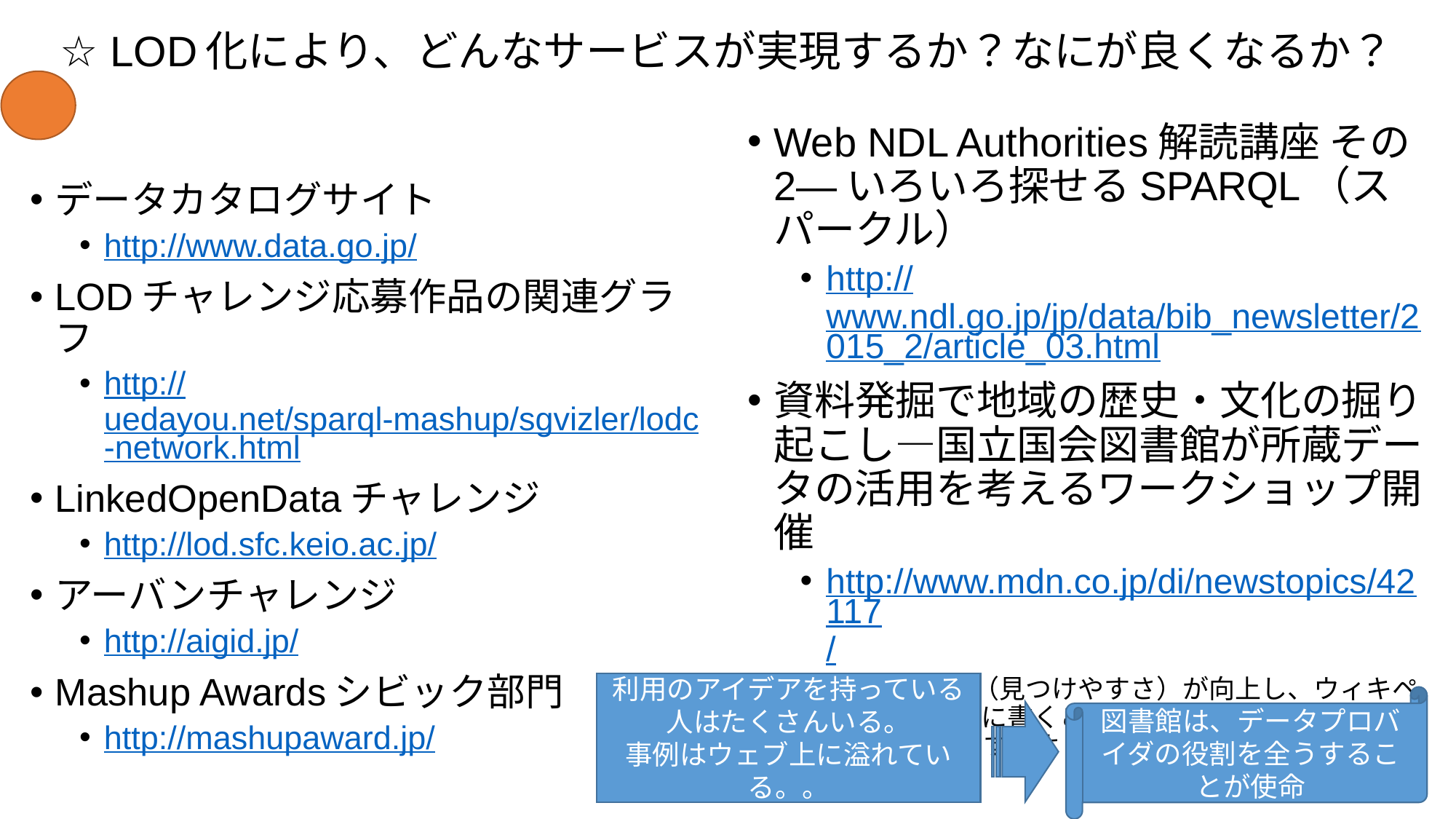

# ☆ LOD化により、どんなサービスが実現するか？なにが良くなるか？

データカタログサイト
http://www.data.go.jp/
LODチャレンジ応募作品の関連グラフ
http://uedayou.net/sparql-mashup/sgvizler/lodc-network.html
LinkedOpenDataチャレンジ
http://lod.sfc.keio.ac.jp/
アーバンチャレンジ
http://aigid.jp/
Mashup Awardsシビック部門
http://mashupaward.jp/

Web NDL Authorities解読講座 その2―いろいろ探せるSPARQL（スパークル）
http://www.ndl.go.jp/jp/data/bib_newsletter/2015_2/article_03.html
資料発掘で地域の歴史・文化の掘り起こし―国立国会図書館が所蔵データの活用を考えるワークショップ開催
http://www.mdn.co.jp/di/newstopics/42117/
「findability（見つけやすさ）が向上し、ウィキペディアの記事に書くことで、検索エンジンなどですぐにヒットするようになる」「図書館資料への導線になる
利用のアイデアを持っている人はたくさんいる。
事例はウェブ上に溢れている。。
図書館は、データプロバイダの役割を全うすることが使命